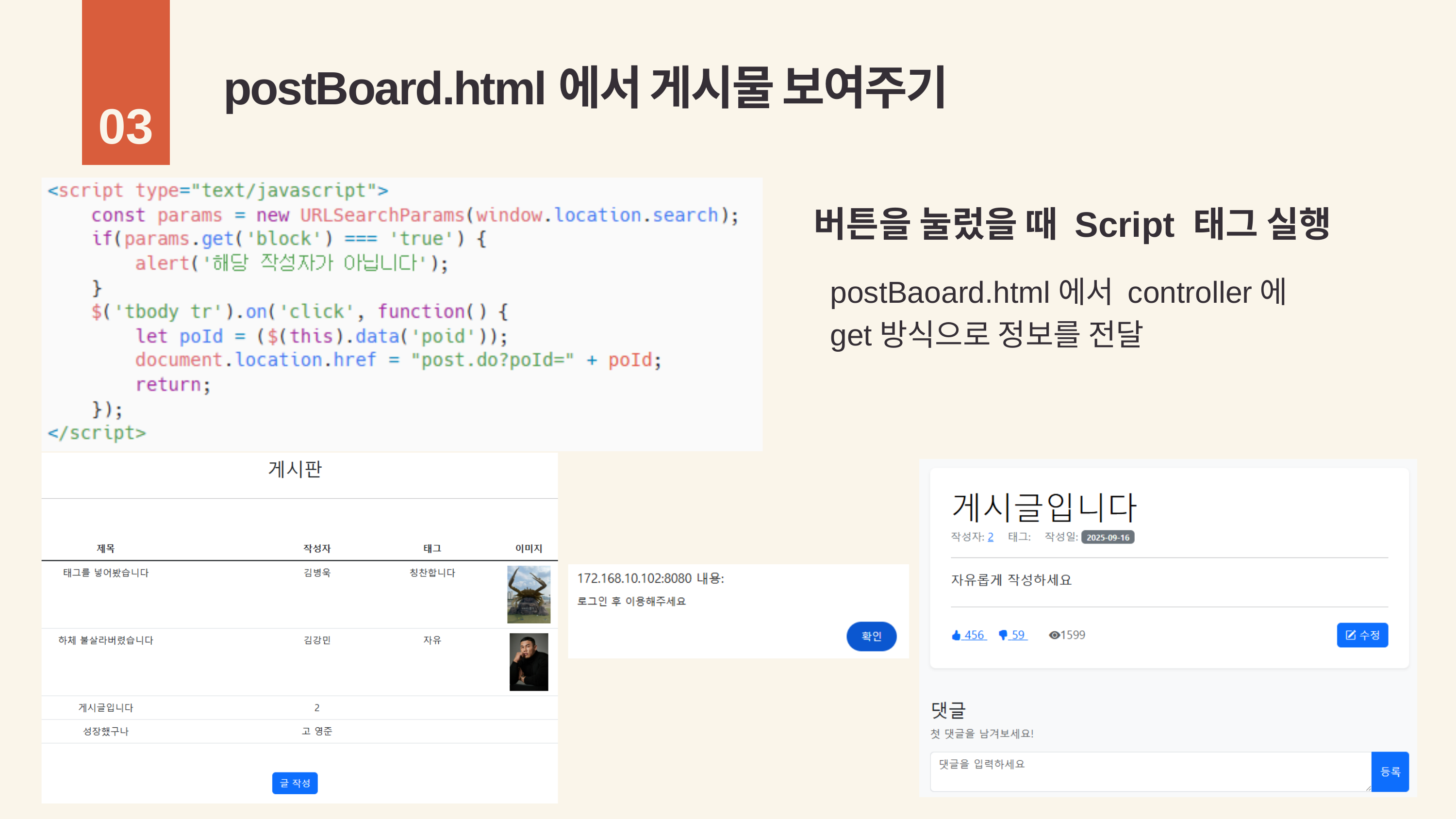

postBoard.html에서 게시물 보여주기
03

버튼을 눌렀을 때 Script 태그 실행
postBaoard.html에서 controller에
get방식으로 정보를 전달